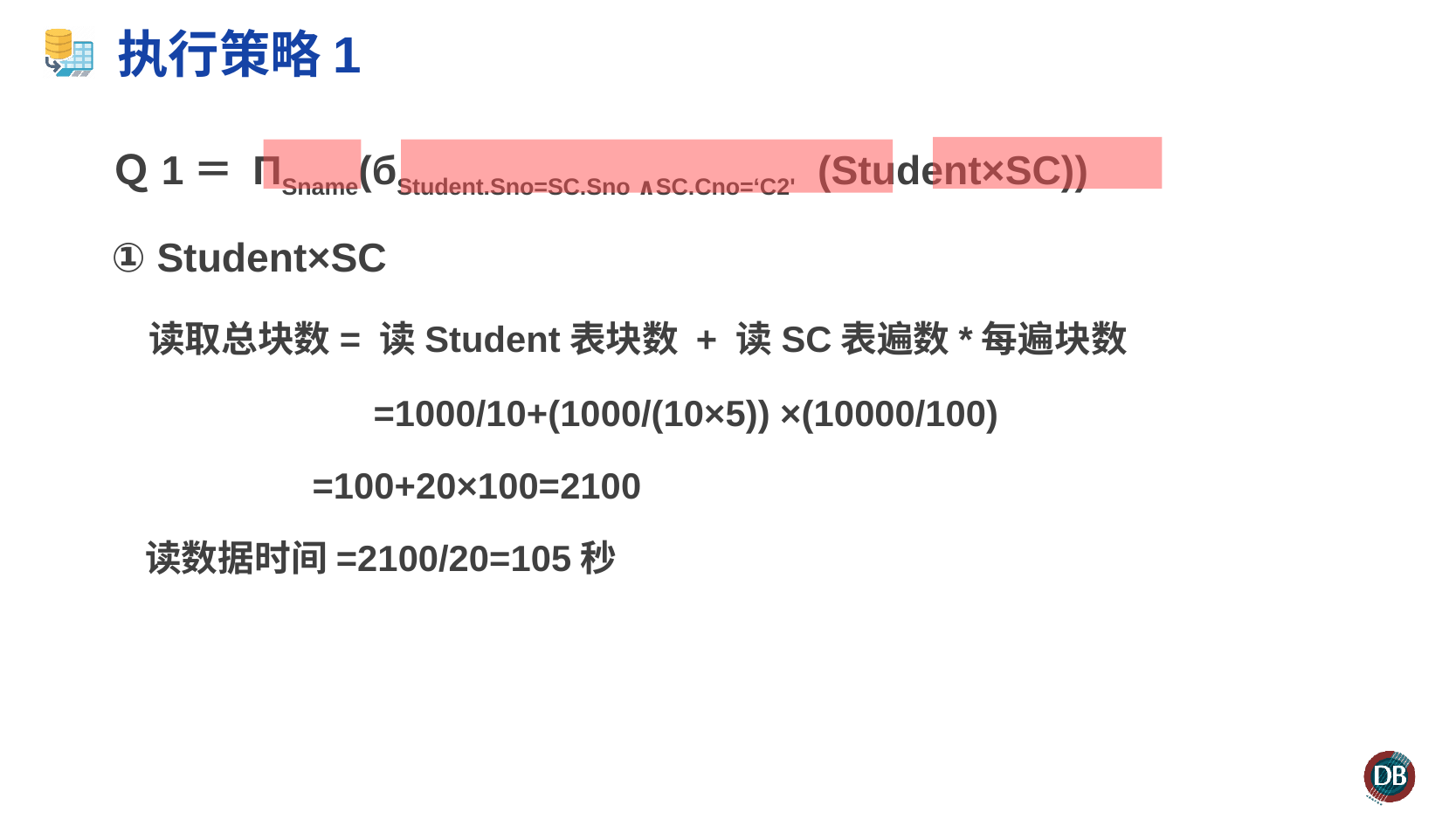

# 执行策略1
Ｑ1＝ ПSname(бStudent.Sno=SC.Sno ∧SC.Cno=‘C2'  (Student×SC))
① Student×SC
   读取总块数= 读Student表块数 + 读SC表遍数*每遍块数
		=1000/10+(1000/(10×5)) ×(10000/100)
                    =100+20×100=2100
   读数据时间=2100/20=105秒